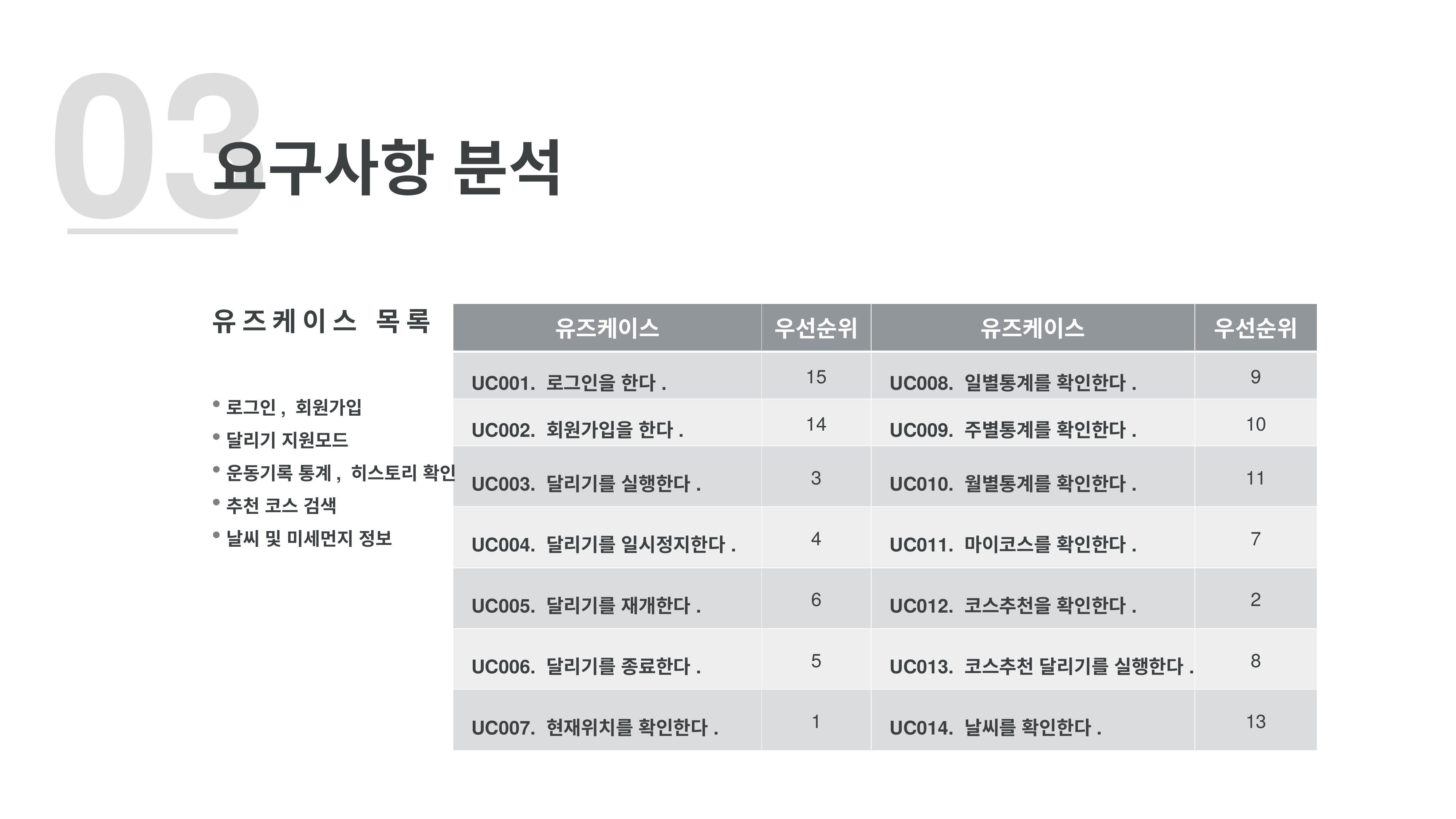

03
요구사항 분석

유즈케이스 목록
| 유즈케이스 | 우선순위 | 유즈케이스 | 우선순위 |
| --- | --- | --- | --- |
| UC001. 로그인을 한다. | 15 | UC008. 일별통계를 확인한다. | 9 |
| UC002. 회원가입을 한다. | 14 | UC009. 주별통계를 확인한다. | 10 |
| UC003. 달리기를 실행한다. | 3 | UC010. 월별통계를 확인한다. | 11 |
| UC004. 달리기를 일시정지한다. | 4 | UC011. 마이코스를 확인한다. | 7 |
| UC005. 달리기를 재개한다. | 6 | UC012. 코스추천을 확인한다. | 2 |
| UC006. 달리기를 종료한다. | 5 | UC013. 코스추천 달리기를 실행한다. | 8 |
| UC007. 현재위치를 확인한다. | 1 | UC014. 날씨를 확인한다. | 13 |
로그인, 회원가입
달리기 지원모드
운동기록 통계, 히스토리 확인
추천 코스 검색
날씨 및 미세먼지 정보